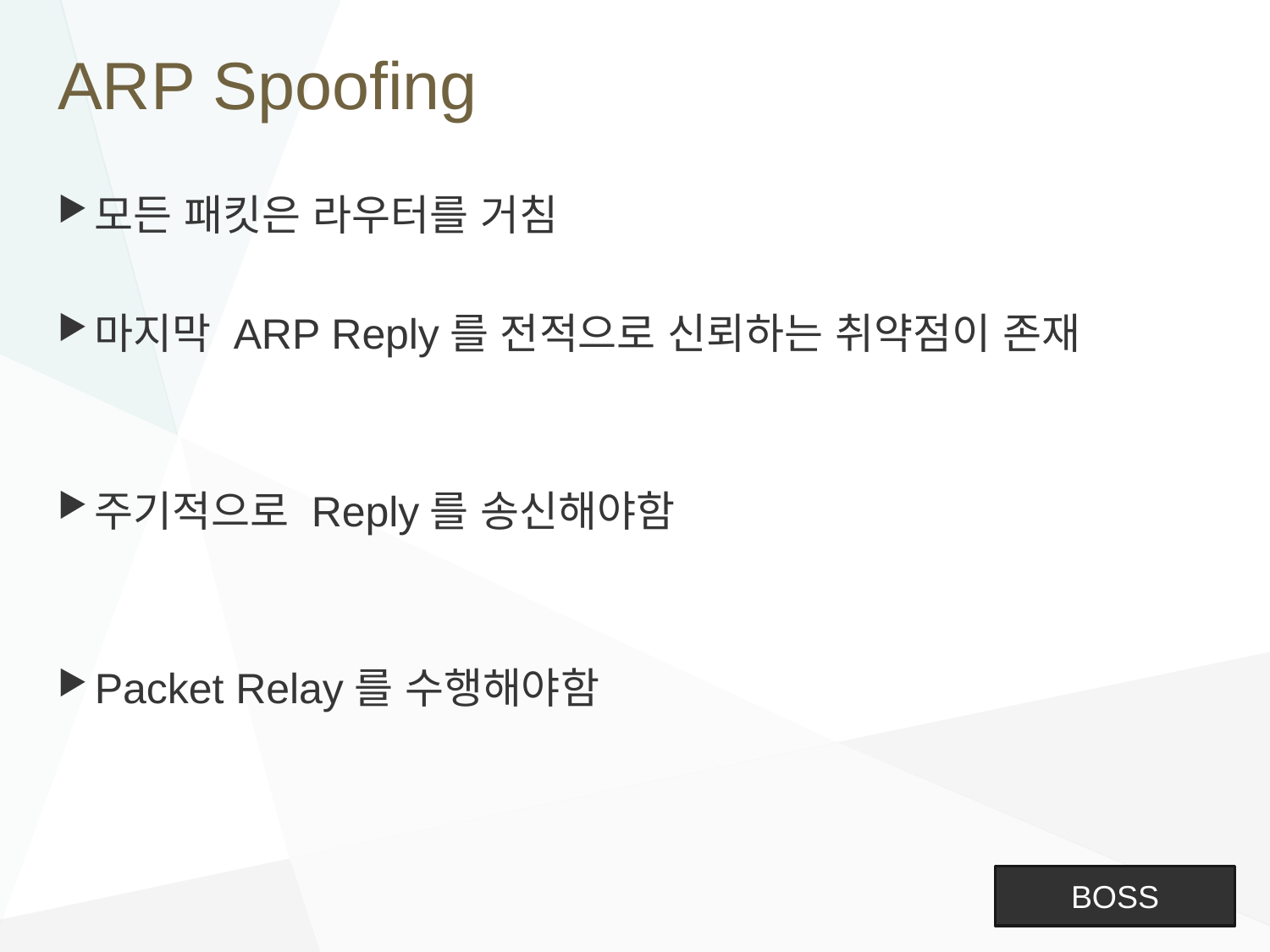

# ARP Spoofing
모든 패킷은 라우터를 거침

마지막 ARP Reply를 전적으로 신뢰하는 취약점이 존재

주기적으로 Reply를 송신해야함

Packet Relay를 수행해야함
BOSS